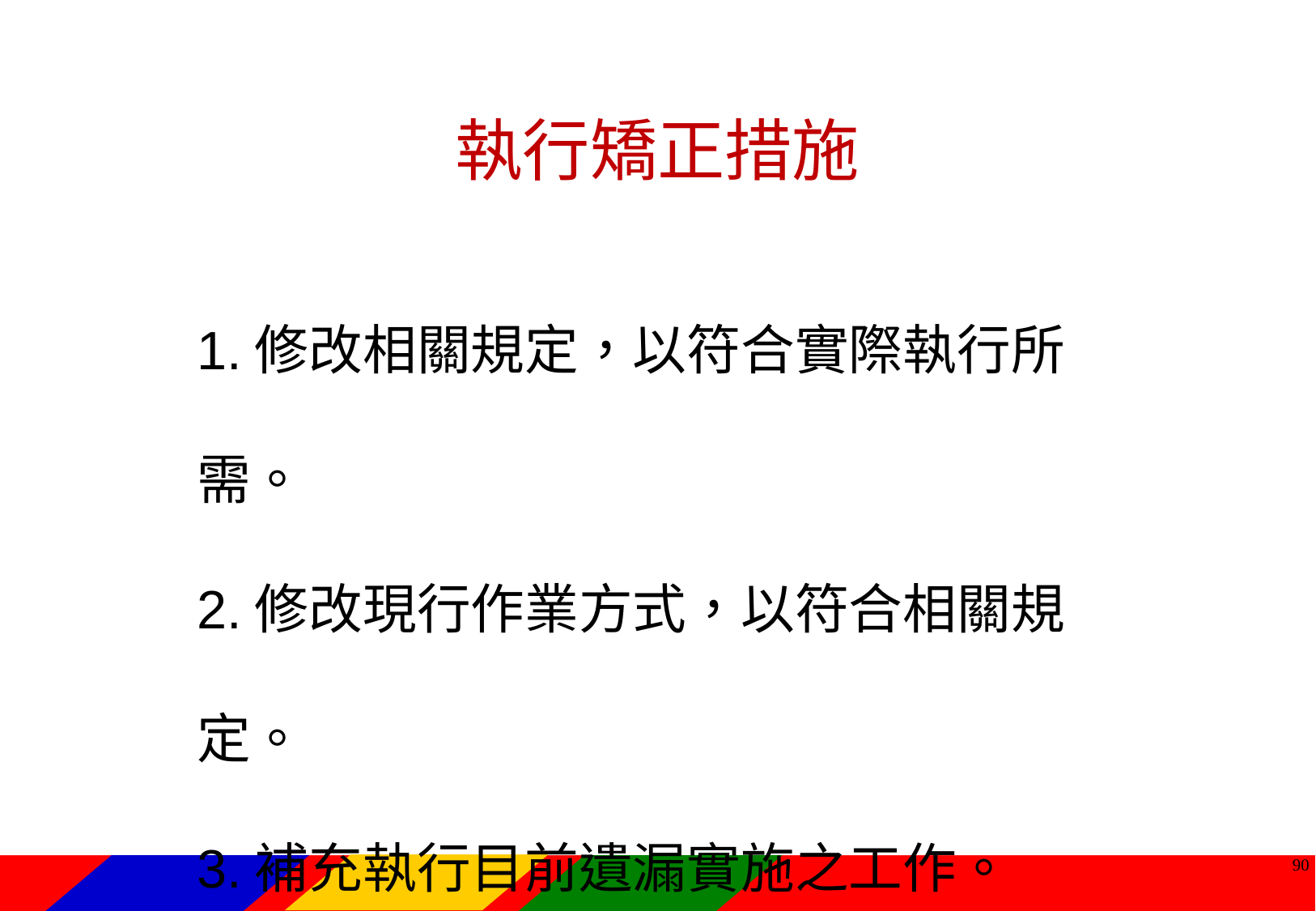

執行矯正措施
1.修改相關規定，以符合實際執行所需。
2.修改現行作業方式，以符合相關規定。
3.補充執行目前遺漏實施之工作。
90